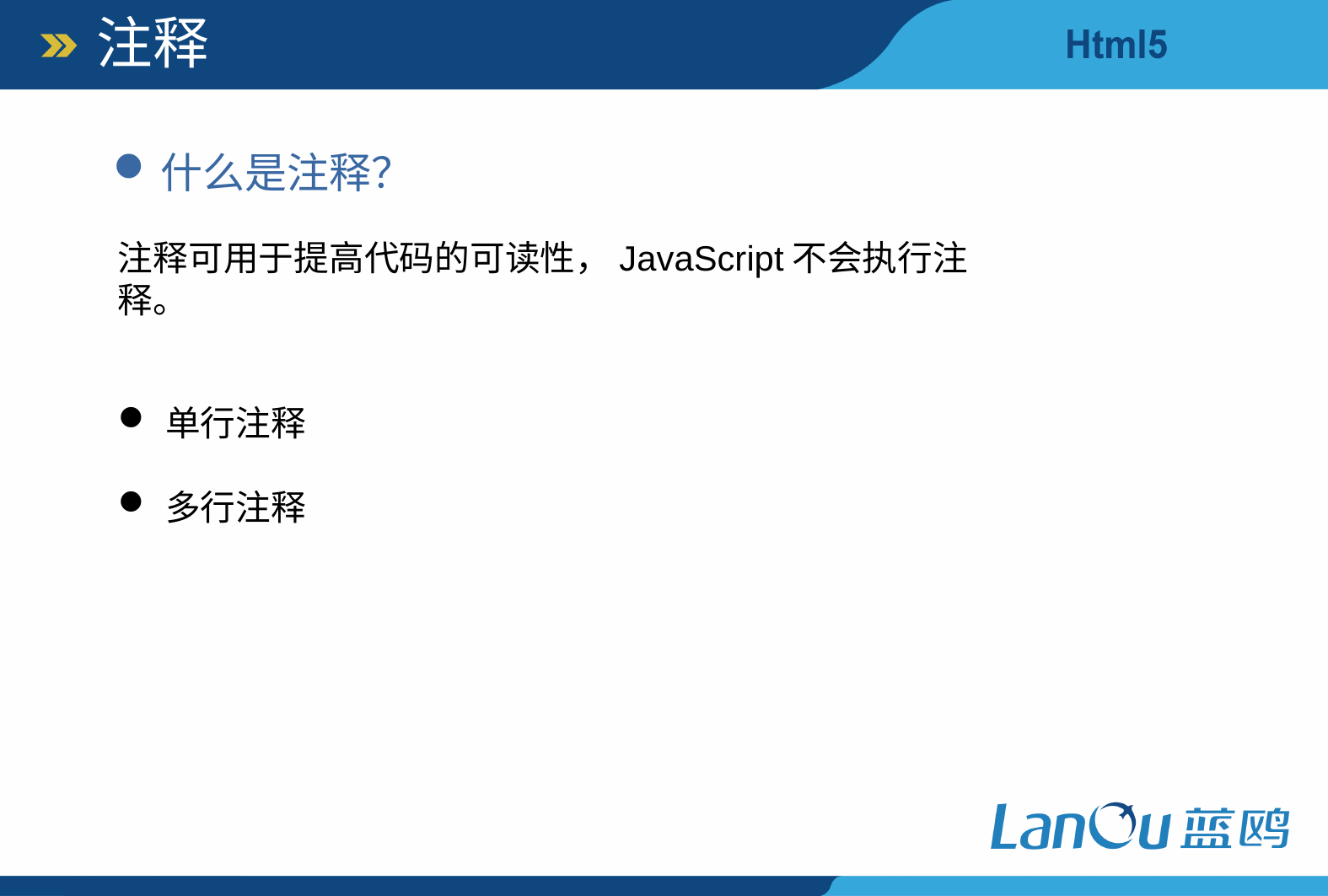

注释
什么是注释？
注释可用于提高代码的可读性，JavaScript不会执行注释。
单行注释

多行注释